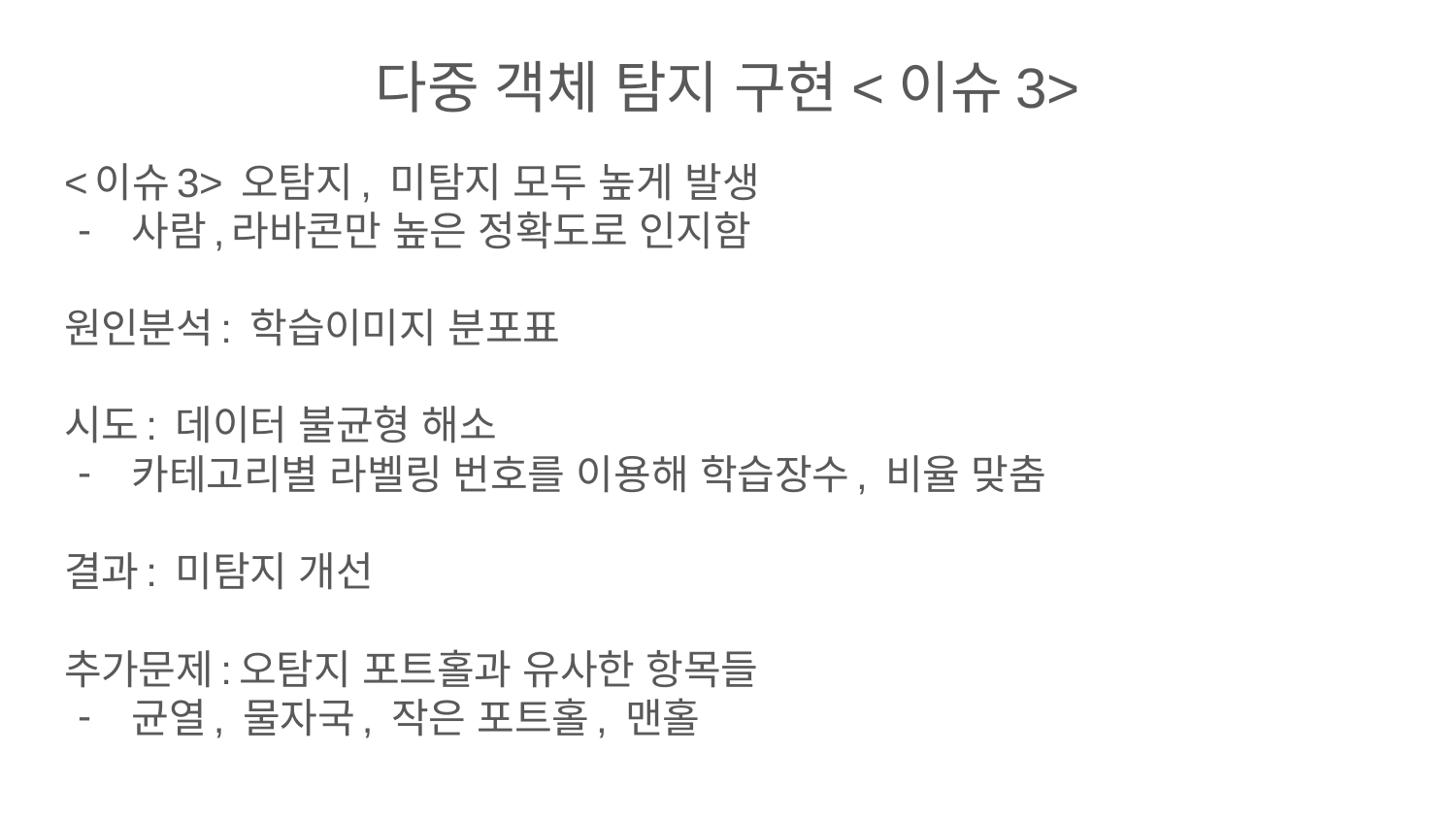

다중 객체 탐지 구현<이슈3>
<이슈3> 오탐지, 미탐지 모두 높게 발생
사람,라바콘만 높은 정확도로 인지함

원인분석: 학습이미지 분포표

시도: 데이터 불균형 해소
카테고리별 라벨링 번호를 이용해 학습장수, 비율 맞춤

결과: 미탐지 개선

추가문제:오탐지 포트홀과 유사한 항목들
균열, 물자국, 작은 포트홀, 맨홀